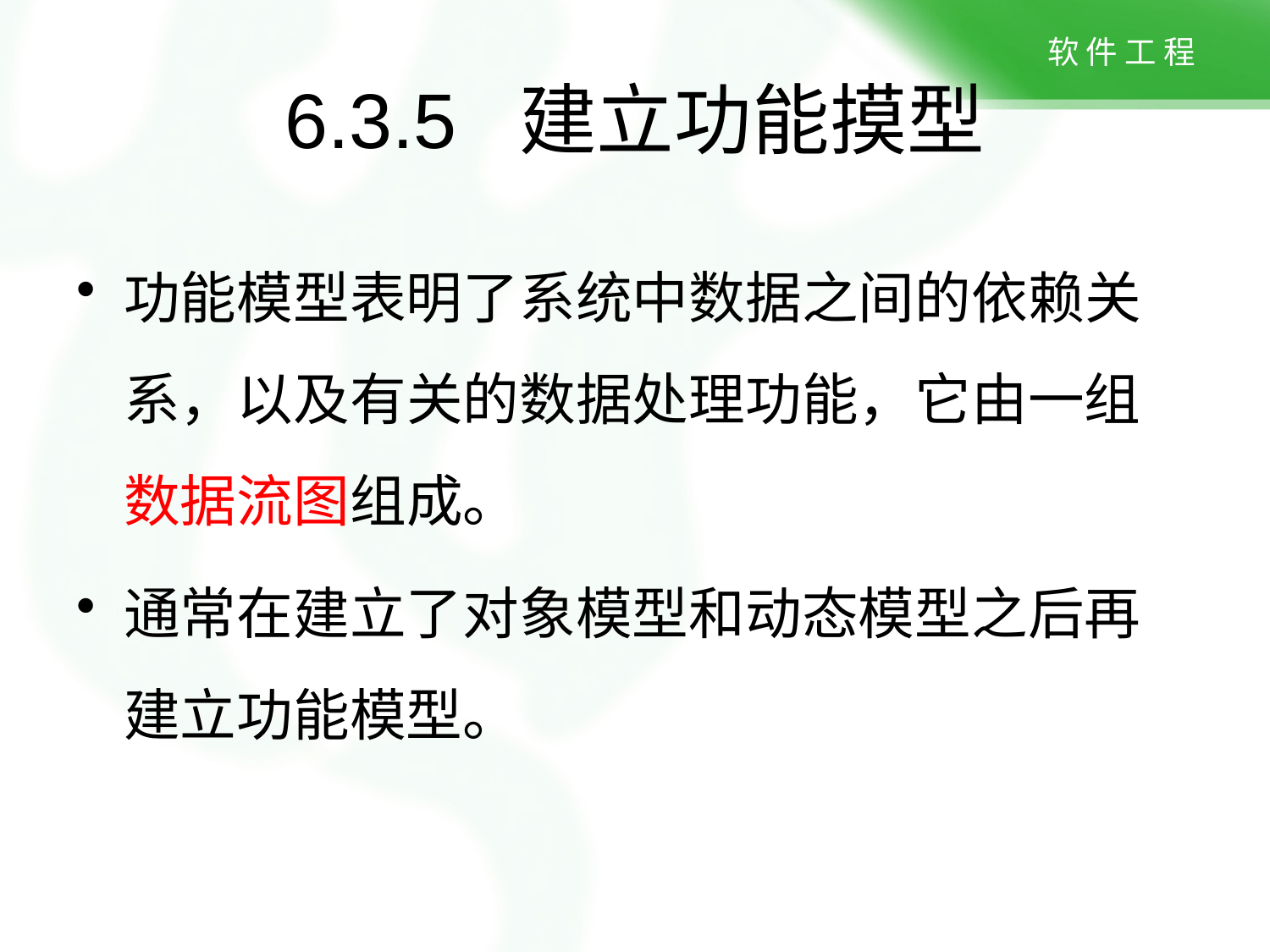

# 6.3.5  建立功能摸型
功能模型表明了系统中数据之间的依赖关系，以及有关的数据处理功能，它由一组数据流图组成。
通常在建立了对象模型和动态模型之后再建立功能模型。